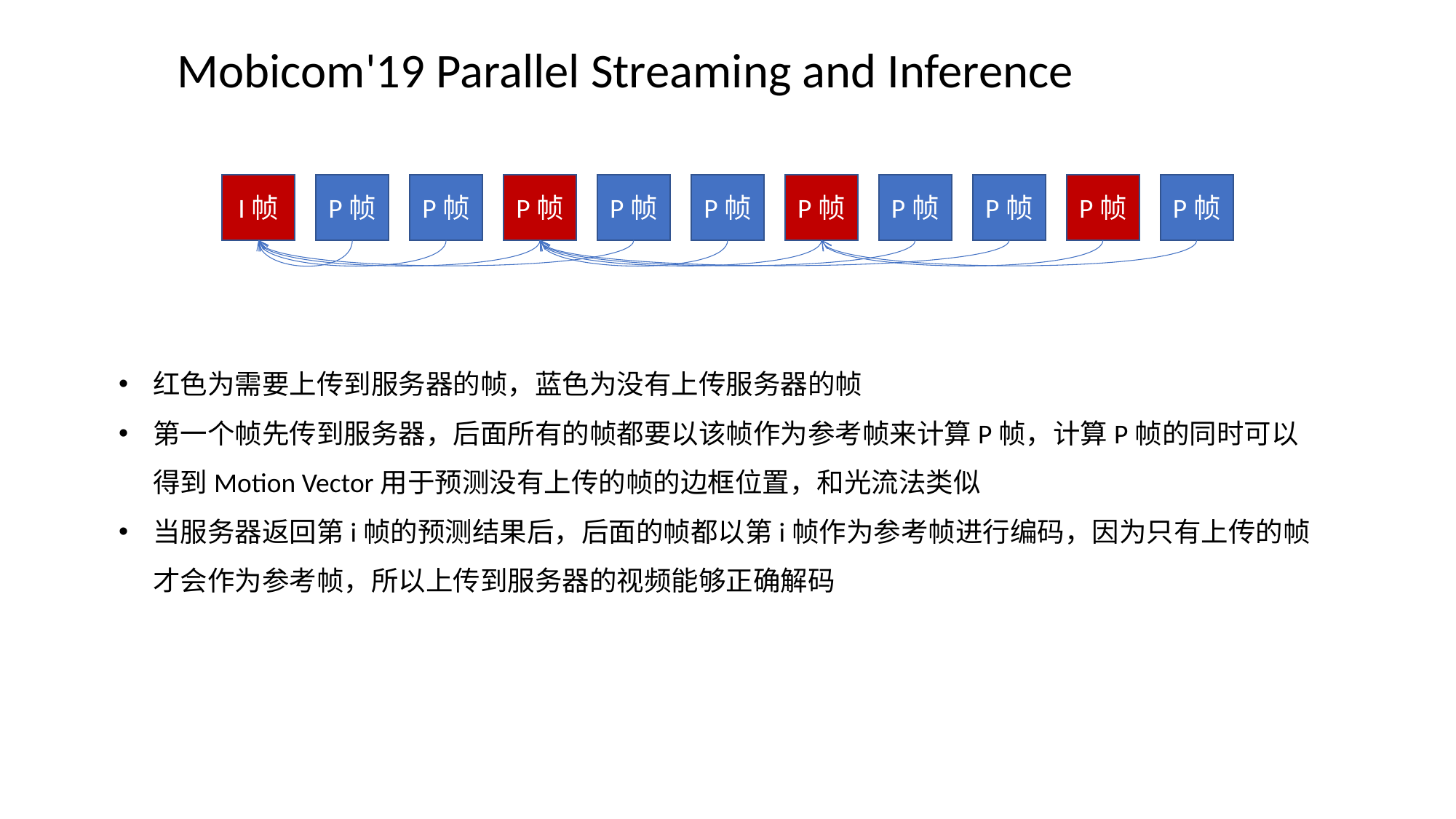

Mobicom'19 Parallel Streaming and Inference
I帧
P帧
P帧
P帧
P帧
P帧
P帧
P帧
P帧
P帧
P帧
红色为需要上传到服务器的帧，蓝色为没有上传服务器的帧
第一个帧先传到服务器，后面所有的帧都要以该帧作为参考帧来计算P帧，计算P帧的同时可以得到Motion Vector用于预测没有上传的帧的边框位置，和光流法类似
当服务器返回第i帧的预测结果后，后面的帧都以第i帧作为参考帧进行编码，因为只有上传的帧才会作为参考帧，所以上传到服务器的视频能够正确解码